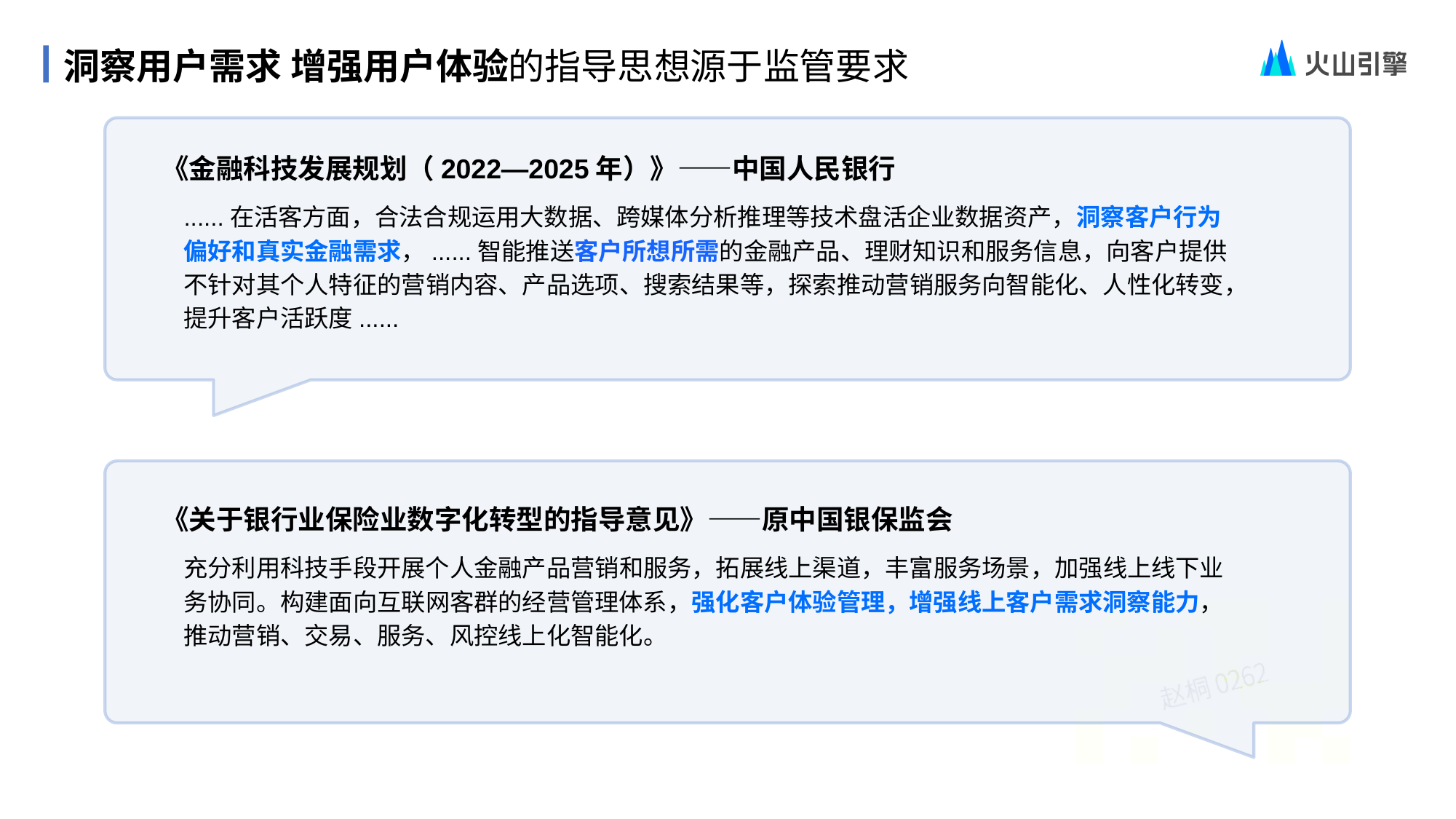

洞察用户需求 增强用户体验的指导思想源于监管要求

《金融科技发展规划（2022—2025年）》——中国人民银行
......在活客方面，合法合规运用大数据、跨媒体分析推理等技术盘活企业数据资产，洞察客户行为偏好和真实金融需求，......智能推送客户所想所需的金融产品、理财知识和服务信息，向客户提供不针对其个人特征的营销内容、产品选项、搜索结果等，探索推动营销服务向智能化、人性化转变，提升客户活跃度......

《关于银行业保险业数字化转型的指导意见》——原中国银保监会
充分利用科技手段开展个人金融产品营销和服务，拓展线上渠道，丰富服务场景，加强线上线下业务协同。构建面向互联网客群的经营管理体系，强化客户体验管理，增强线上客户需求洞察能力，推动营销、交易、服务、风控线上化智能化。